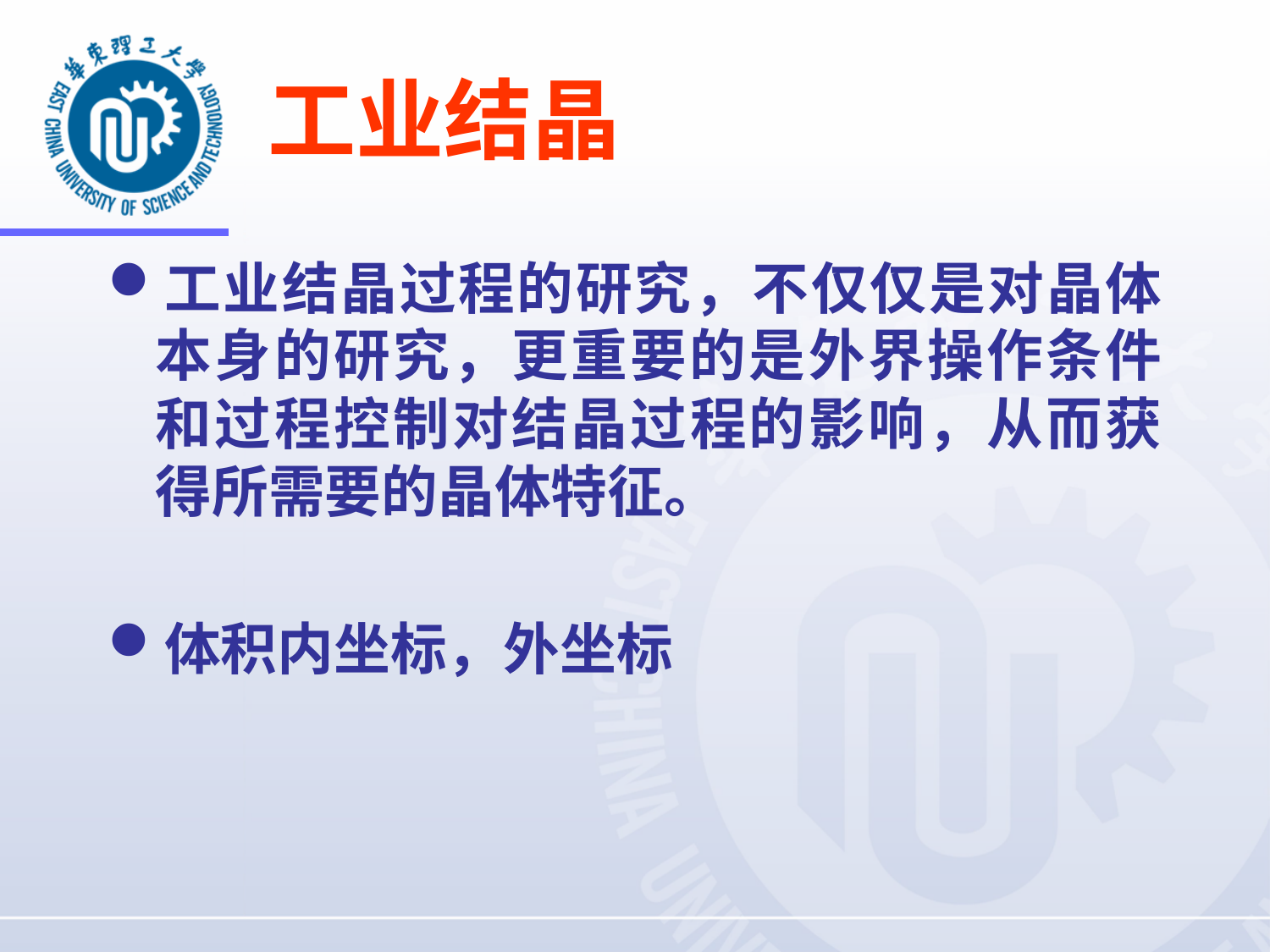

# 工业结晶
工业结晶过程的研究，不仅仅是对晶体本身的研究，更重要的是外界操作条件和过程控制对结晶过程的影响，从而获得所需要的晶体特征。

体积内坐标，外坐标